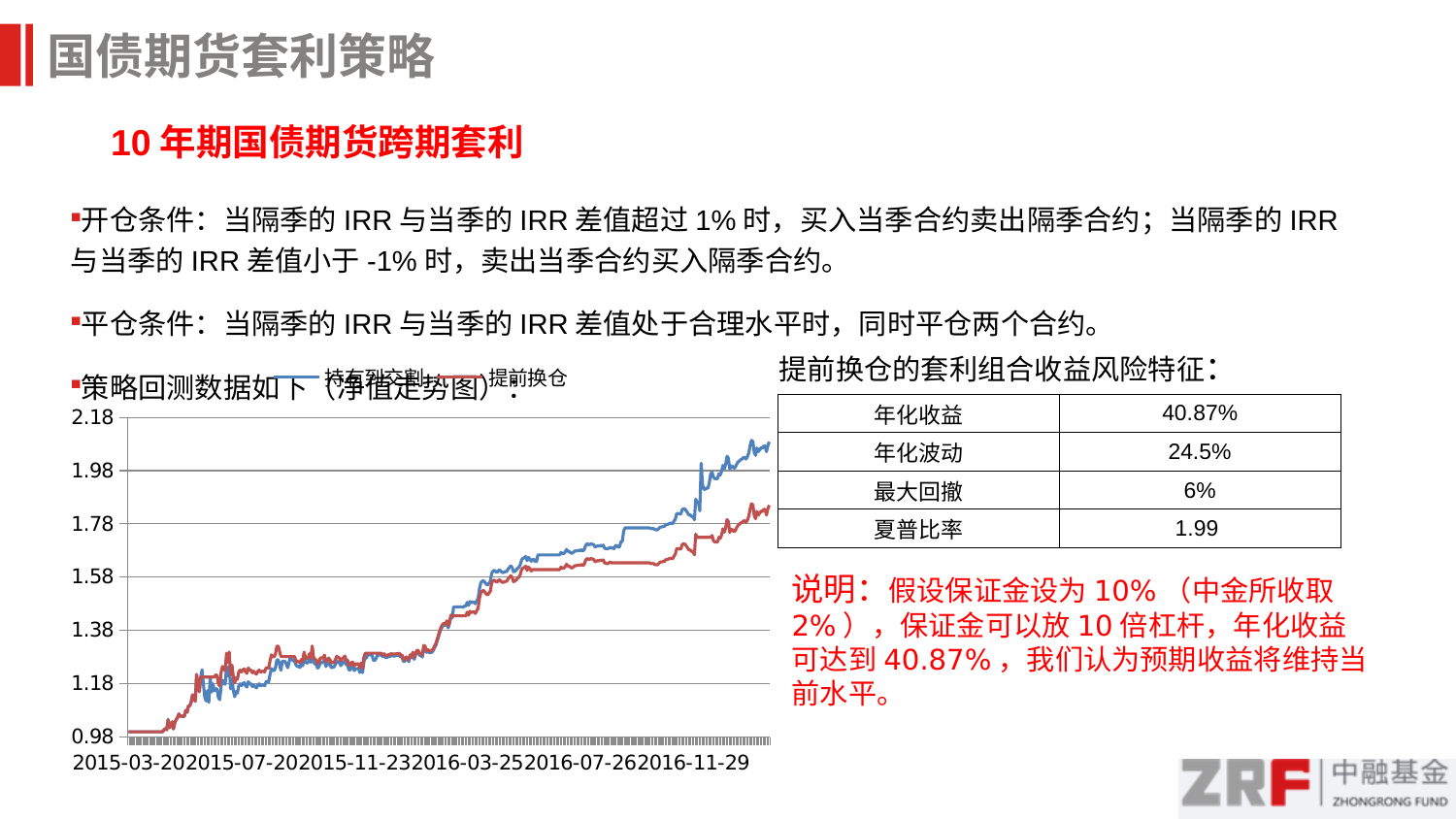

国债期货套利策略

10年期国债期货跨期套利
开仓条件：当隔季的IRR与当季的IRR差值超过1%时，买入当季合约卖出隔季合约；当隔季的IRR与当季的IRR差值小于-1%时，卖出当季合约买入隔季合约。
平仓条件：当隔季的IRR与当季的IRR差值处于合理水平时，同时平仓两个合约。
策略回测数据如下（净值走势图）：
提前换仓的套利组合收益风险特征：

### Chart

| Category | 持有到交割 | 提前换仓 |
|---|---|---|
| 2015-03-20 | 1.0 | 1.0 |
| 2015-03-23 | 1.0 | 1.0 |
| 2015-03-24 | 1.0 | 1.0 |
| 2015-03-25 | 1.0 | 1.0 |
| 2015-03-26 | 1.0 | 1.0 |
| 2015-03-27 | 1.0 | 1.0 |
| 2015-03-30 | 1.0 | 1.0 |
| 2015-03-31 | 1.0 | 1.0 |
| 2015-04-01 | 1.0 | 1.0 |
| 2015-04-02 | 1.0 | 1.0 |
| 2015-04-03 | 1.0 | 1.0 |
| 2015-04-07 | 1.0 | 1.0 |
| 2015-04-08 | 1.0 | 1.0 |
| 2015-04-09 | 1.0 | 1.0 |
| 2015-04-10 | 1.0 | 1.0 |
| 2015-04-13 | 1.0 | 1.0 |
| 2015-04-14 | 1.0 | 1.0 |
| 2015-04-15 | 1.0 | 1.0 |
| 2015-04-16 | 1.0 | 1.0 |
| 2015-04-17 | 1.0 | 1.0 |
| 2015-04-20 | 1.0 | 1.0 |
| 2015-04-21 | 1.0 | 1.0 |
| 2015-04-22 | 1.0 | 1.0 |
| 2015-04-23 | 1.0 | 1.0 |
| 2015-04-24 | 1.0 | 1.0 |
| 2015-04-27 | 1.0 | 1.0 |
| 2015-04-28 | 1.006914893617022 | 1.006914893617022 |
| 2015-04-29 | 1.012234042553192 | 1.012234042553192 |
| 2015-04-30 | 1.0074468085106385 | 1.0074468085106385 |
| 2015-05-04 | 1.045212765957448 | 1.045212765957448 |
| 2015-05-05 | 1.0154255319148946 | 1.0154255319148946 |
| 2015-05-06 | 1.0239361702127663 | 1.0239361702127663 |
| 2015-05-07 | 1.0372340425531916 | 1.0372340425531916 |
| 2015-05-08 | 1.0106382978723405 | 1.0106382978723405 |
| 2015-05-11 | 1.0356382978723402 | 1.0356382978723402 |
| 2015-05-12 | 1.045744680851064 | 1.045744680851064 |
| 2015-05-13 | 1.0537234042553199 | 1.0537234042553199 |
| 2015-05-14 | 1.0670212765957456 | 1.0670212765957456 |
| 2015-05-15 | 1.0579787234042555 | 1.0579787234042555 |
| 2015-05-18 | 1.0585106382978735 | 1.0585106382978735 |
| 2015-05-19 | 1.057446808510639 | 1.057446808510639 |
| 2015-05-20 | 1.0585106382978735 | 1.0585106382978735 |
| 2015-05-21 | 1.0803191489361716 | 1.0803191489361716 |
| 2015-05-22 | 1.073404255319149 | 1.073404255319149 |
| 2015-05-25 | 1.0968085106382994 | 1.0968085106382994 |
| 2015-05-26 | 1.0968085106382994 | 1.0968085106382994 |
| 2015-05-27 | 1.1117021276595755 | 1.1117021276595755 |
| 2015-05-28 | 1.1382978723404282 | 1.1382978723404282 |
| 2015-05-29 | 1.129787234042556 | 1.129787234042556 |
| 2015-06-01 | 1.114361702127661 | 1.114361702127661 |
| 2015-06-02 | 1.2148936170212774 | 1.2148936170212774 |
| 2015-06-03 | 1.167553191489364 | 1.167553191489364 |
| 2015-06-04 | 1.15053191489362 | 1.15053191489362 |
| 2015-06-05 | 1.2053191489361728 | 1.2053191489361728 |
| 2015-06-08 | 1.2329787234042584 | 1.2053191489361728 |
| 2015-06-09 | 1.1797872340425553 | 1.2053191489361728 |
| 2015-06-10 | 1.1292553191489385 | 1.2053191489361728 |
| 2015-06-11 | 1.1154255319148965 | 1.2053191489361728 |
| 2015-06-12 | 1.1542553191489404 | 1.2053191489361728 |
| 2015-06-15 | 1.1101063829787265 | 1.2053191489361728 |
| 2015-06-16 | 1.2063829787234064 | 1.2053191489361728 |
| 2015-06-17 | 1.1489361702127685 | 1.2053191489361728 |
| 2015-06-18 | 1.1797872340425568 | 1.2053191489361728 |
| 2015-06-19 | 1.153723404255322 | 1.2053191489361728 |
| 2015-06-23 | 1.1622340425531938 | 1.2138297872340436 |
| 2015-06-24 | 1.1595744680851099 | 1.2111702127659598 |
| 2015-06-25 | 1.1292553191489385 | 1.1808510638297898 |
| 2015-06-26 | 1.1202127659574501 | 1.1718085106383007 |
| 2015-06-29 | 1.1702127659574502 | 1.2218085106383 |
| 2015-06-30 | 1.1936170212765995 | 1.2452127659574495 |
| 2015-07-01 | 1.1819148936170238 | 1.2335106382978747 |
| 2015-07-02 | 1.1781914893617063 | 1.2297872340425564 |
| 2015-07-03 | 1.2430851063829822 | 1.2946808510638335 |
| 2015-07-06 | 1.2095744680851097 | 1.2611702127659605 |
| 2015-07-07 | 1.2478723404255356 | 1.299468085106386 |
| 2015-07-08 | 1.1611702127659598 | 1.2127659574468108 |
| 2015-07-09 | 1.1984042553191516 | 1.250000000000003 |
| 2015-07-10 | 1.15585106382979 | 1.2074468085106405 |
| 2015-07-13 | 1.131382978723407 | 1.182978723404258 |
| 2015-07-14 | 1.1510638297872386 | 1.2026595744680895 |
| 2015-07-15 | 1.1446808510638327 | 1.196276595744683 |
| 2015-07-16 | 1.1728723404255343 | 1.2244680851063852 |
| 2015-07-17 | 1.179787234042556 | 1.2313829787234063 |
| 2015-07-20 | 1.1728723404255343 | 1.2244680851063852 |
| 2015-07-21 | 1.1808510638297922 | 1.2324468085106424 |
| 2015-07-22 | 1.184574468085109 | 1.2361702127659593 |
| 2015-07-23 | 1.172872340425535 | 1.2244680851063854 |
| 2015-07-24 | 1.1675531914893647 | 1.219148936170216 |
| 2015-07-27 | 1.1877659574468127 | 1.2393617021276626 |
| 2015-07-28 | 1.1792553191489394 | 1.23085106382979 |
| 2015-07-29 | 1.1797872340425575 | 1.231382978723408 |
| 2015-07-30 | 1.1696808510638341 | 1.2212765957446836 |
| 2015-07-31 | 1.17553191489362 | 1.22712765957447 |
| 2015-08-03 | 1.169148936170218 | 1.2207446808510678 |
| 2015-08-04 | 1.1643617021276618 | 1.2159574468085135 |
| 2015-08-05 | 1.17553191489362 | 1.22712765957447 |
| 2015-08-06 | 1.1797872340425573 | 1.231382978723408 |
| 2015-08-07 | 1.1718085106383016 | 1.2234042553191506 |
| 2015-08-10 | 1.1744680851063853 | 1.2260638297872366 |
| 2015-08-11 | 1.1771276595744706 | 1.228723404255322 |
| 2015-08-12 | 1.1723404255319183 | 1.223936170212768 |
| 2015-08-13 | 1.1872340425531938 | 1.2388297872340441 |
| 2015-08-14 | 1.188829787234045 | 1.2404255319148962 |
| 2015-08-17 | 1.1872340425531938 | 1.2388297872340441 |
| 2015-08-18 | 1.2148936170212776 | 1.2664893617021291 |
| 2015-08-19 | 1.2372340425531934 | 1.288829787234044 |
| 2015-08-20 | 1.230319148936173 | 1.2819148936170233 |
| 2015-08-21 | 1.2292553191489384 | 1.2808510638297896 |
| 2015-08-24 | 1.240425531914898 | 1.2920212765957486 |
| 2015-08-25 | 1.269680851063833 | 1.3212765957446835 |
| 2015-08-26 | 1.269680851063833 | 1.3212765957446835 |
| 2015-08-27 | 1.2505319148936211 | 1.3021276595744715 |
| 2015-08-28 | 1.2303191489361747 | 1.281914893617025 |
| 2015-08-31 | 1.2643617021276627 | 1.281914893617025 |
| 2015-09-01 | 1.2643617021276627 | 1.281914893617025 |
| 2015-09-02 | 1.2643617021276627 | 1.281914893617025 |
| 2015-09-07 | 1.2531914893617053 | 1.281914893617025 |
| 2015-09-08 | 1.2404255319148962 | 1.281914893617025 |
| 2015-09-09 | 1.26117021276596 | 1.281914893617025 |
| 2015-09-10 | 1.2819148936170235 | 1.281914893617025 |
| 2015-09-11 | 1.2691489361702153 | 1.281914893617025 |
| 2015-09-14 | 1.2691489361702153 | 1.281914893617025 |
| 2015-09-15 | 1.264361702127661 | 1.281914893617025 |
| 2015-09-16 | 1.2515957446808519 | 1.2691489361702168 |
| 2015-09-17 | 1.2441489361702152 | 1.2617021276595788 |
| 2015-09-18 | 1.246276595744682 | 1.2638297872340454 |
| 2015-09-21 | 1.240957446808513 | 1.2585106382978766 |
| 2015-09-22 | 1.2531914893617049 | 1.270744680851069 |
| 2015-09-23 | 1.247340425531917 | 1.2648936170212806 |
| 2015-09-24 | 1.2813829787234061 | 1.2989361702127695 |
| 2015-09-25 | 1.2617021276595772 | 1.279255319148941 |
| 2015-09-28 | 1.2569148936170238 | 1.2744680851063876 |
| 2015-09-29 | 1.2611702127659588 | 1.278723404255323 |
| 2015-09-30 | 1.2755319148936193 | 1.2930851063829831 |
| 2015-10-08 | 1.2601063829787247 | 1.2776595744680885 |
| 2015-10-09 | 1.304255319148938 | 1.321808510638302 |
| 2015-10-12 | 1.2622340425531935 | 1.279787234042558 |
| 2015-10-13 | 1.2547872340425552 | 1.272340425531919 |
| 2015-10-14 | 1.2515957446808539 | 1.2691489361702184 |
| 2015-10-15 | 1.238297872340428 | 1.2558510638297924 |
| 2015-10-16 | 1.2446808510638319 | 1.2622340425531948 |
| 2015-10-19 | 1.2595744680851078 | 1.2771276595744714 |
| 2015-10-20 | 1.2595744680851078 | 1.2771276595744714 |
| 2015-10-21 | 1.2595744680851078 | 1.2771276595744714 |
| 2015-10-22 | 1.270212765957448 | 1.2877659574468117 |
| 2015-10-23 | 1.245212765957448 | 1.2627659574468117 |
| 2015-10-26 | 1.250531914893618 | 1.268085106382982 |
| 2015-10-27 | 1.25904255319149 | 1.276595744680854 |
| 2015-10-28 | 1.2531914893617035 | 1.2707446808510674 |
| 2015-10-29 | 1.2404255319148945 | 1.2579787234042579 |
| 2015-10-30 | 1.2420212765957457 | 1.259574468085109 |
| 2015-11-02 | 1.2430851063829802 | 1.2606382978723434 |
| 2015-11-03 | 1.252127659574467 | 1.2696808510638313 |
| 2015-11-04 | 1.2659574468085115 | 1.2835106382978745 |
| 2015-11-05 | 1.2606382978723405 | 1.2781914893617055 |
| 2015-11-06 | 1.2601063829787231 | 1.2776595744680874 |
| 2015-11-09 | 1.2478723404255336 | 1.2654255319148975 |
| 2015-11-10 | 1.2553191489361712 | 1.272872340425535 |
| 2015-11-11 | 1.2601063829787231 | 1.2776595744680874 |
| 2015-11-12 | 1.266489361702128 | 1.2840425531914919 |
| 2015-11-13 | 1.2510638297872343 | 1.2686170212765988 |
| 2015-11-16 | 1.2510638297872343 | 1.2686170212765988 |
| 2015-11-17 | 1.2319148936170217 | 1.2494680851063857 |
| 2015-11-18 | 1.2319148936170217 | 1.2494680851063857 |
| 2015-11-19 | 1.2430851063829802 | 1.2606382978723434 |
| 2015-11-20 | 1.2430851063829802 | 1.2606382978723434 |
| 2015-11-23 | 1.2292553191489366 | 1.2468085106383004 |
| 2015-11-24 | 1.2367021276595742 | 1.254255319148938 |
| 2015-11-25 | 1.236702127659576 | 1.25425531914894 |
| 2015-11-26 | 1.2382978723404254 | 1.2558510638297893 |
| 2015-11-27 | 1.2223404255319161 | 1.2398936170212786 |
| 2015-11-30 | 1.2409574468085132 | 1.2585106382978766 |
| 2015-12-01 | 1.2218085106382992 | 1.2393617021276622 |
| 2015-12-02 | 1.262234042553192 | 1.2797872340425562 |
| 2015-12-03 | 1.277127659574468 | 1.2946808510638332 |
| 2015-12-04 | 1.277127659574468 | 1.2946808510638332 |
| 2015-12-07 | 1.2930851063829802 | 1.2946808510638332 |
| 2015-12-08 | 1.2930851063829802 | 1.2946808510638332 |
| 2015-12-09 | 1.2872340425531916 | 1.2946808510638332 |
| 2015-12-10 | 1.2872340425531916 | 1.2946808510638332 |
| 2015-12-11 | 1.2680851063829803 | 1.2946808510638332 |
| 2015-12-14 | 1.2680851063829803 | 1.2946808510638332 |
| 2015-12-15 | 1.2760638297872349 | 1.2946808510638332 |
| 2015-12-16 | 1.2877659574468088 | 1.2946808510638332 |
| 2015-12-17 | 1.2877659574468088 | 1.2946808510638332 |
| 2015-12-18 | 1.2877659574468099 | 1.2946808510638343 |
| 2015-12-21 | 1.286702127659576 | 1.2936170212766005 |
| 2015-12-22 | 1.2813829787234061 | 1.28829787234043 |
| 2015-12-23 | 1.2856382978723404 | 1.2925531914893653 |
| 2015-12-24 | 1.2781914893617041 | 1.2851063829787277 |
| 2015-12-25 | 1.2792553191489369 | 1.2861702127659604 |
| 2015-12-28 | 1.282446808510639 | 1.2893617021276622 |
| 2015-12-29 | 1.282446808510639 | 1.2893617021276622 |
| 2015-12-30 | 1.2861702127659578 | 1.293085106382982 |
| 2015-12-31 | 1.2845744680851052 | 1.2914893617021292 |
| 2016-01-04 | 1.2845744680851052 | 1.2914893617021292 |
| 2016-01-05 | 1.2845744680851052 | 1.2914893617021292 |
| 2016-01-06 | 1.286170212765956 | 1.2930851063829805 |
| 2016-01-07 | 1.286170212765956 | 1.2930851063829805 |
| 2016-01-08 | 1.2877659574468077 | 1.2946808510638321 |
| 2016-01-11 | 1.2808510638297865 | 1.28776595744681 |
| 2016-01-12 | 1.2808510638297865 | 1.28776595744681 |
| 2016-01-13 | 1.2638297872340412 | 1.2707446808510658 |
| 2016-01-14 | 1.2638297872340412 | 1.2707446808510658 |
| 2016-01-15 | 1.2739361702127656 | 1.28085106382979 |
| 2016-01-18 | 1.270212765957447 | 1.27712765957447 |
| 2016-01-19 | 1.2632978723404258 | 1.27021276595745 |
| 2016-01-20 | 1.2819148936170208 | 1.2888297872340444 |
| 2016-01-21 | 1.2776595744680845 | 1.2845744680851086 |
| 2016-01-22 | 1.291489361702128 | 1.2984042553191513 |
| 2016-01-25 | 1.271808510638298 | 1.2787234042553222 |
| 2016-01-26 | 1.288297872340426 | 1.29521276595745 |
| 2016-01-27 | 1.2984042553191484 | 1.3053191489361733 |
| 2016-01-28 | 1.2984042553191484 | 1.3053191489361733 |
| 2016-01-29 | 1.2861702127659598 | 1.293085106382984 |
| 2016-02-01 | 1.2861702127659598 | 1.293085106382984 |
| 2016-02-02 | 1.2803191489361738 | 1.287234042553197 |
| 2016-02-03 | 1.3170212765957459 | 1.3239361702127699 |
| 2016-02-04 | 1.3143617021276615 | 1.3212765957446855 |
| 2016-02-05 | 1.297872340425534 | 1.3047872340425588 |
| 2016-02-15 | 1.3021276595744706 | 1.309042553191495 |
| 2016-02-16 | 1.2968085106383 | 1.3037234042553236 |
| 2016-02-17 | 1.2968085106383016 | 1.3037234042553252 |
| 2016-02-18 | 1.2984042553191515 | 1.3053191489361764 |
| 2016-02-19 | 1.3047872340425573 | 1.3117021276595808 |
| 2016-02-22 | 1.3154255319148966 | 1.322340425531921 |
| 2016-02-23 | 1.3250000000000033 | 1.3319148936170269 |
| 2016-02-24 | 1.341489361702131 | 1.3484042553191542 |
| 2016-02-25 | 1.359042553191492 | 1.3659574468085165 |
| 2016-02-26 | 1.375000000000002 | 1.3819148936170258 |
| 2016-02-29 | 1.388297872340429 | 1.395212765957453 |
| 2016-03-01 | 1.3968085106383 | 1.403723404255323 |
| 2016-03-02 | 1.4000000000000017 | 1.4069148936170253 |
| 2016-03-03 | 1.4000000000000017 | 1.4069148936170253 |
| 2016-03-04 | 1.4095744680851094 | 1.416489361702134 |
| 2016-03-07 | 1.3898936170212794 | 1.3968085106383041 |
| 2016-03-08 | 1.4058510638297912 | 1.4127659574468152 |
| 2016-03-09 | 1.430851063829791 | 1.4377659574468147 |
| 2016-03-10 | 1.4281914893617058 | 1.4351063829787294 |
| 2016-03-11 | 1.4686170212765992 | 1.4351063829787294 |
| 2016-03-14 | 1.4686170212765992 | 1.4351063829787294 |
| 2016-03-15 | 1.4686170212765992 | 1.4351063829787294 |
| 2016-03-16 | 1.4686170212765992 | 1.4351063829787294 |
| 2016-03-17 | 1.4686170212765992 | 1.4351063829787294 |
| 2016-03-18 | 1.4686170212765992 | 1.4351063829787294 |
| 2016-03-21 | 1.4686170212765992 | 1.4351063829787294 |
| 2016-03-22 | 1.4670212765957469 | 1.4351063829787294 |
| 2016-03-23 | 1.4718085106382992 | 1.4351063829787294 |
| 2016-03-24 | 1.4718085106383008 | 1.4351063829787305 |
| 2016-03-25 | 1.485638297872342 | 1.448936170212773 |
| 2016-03-28 | 1.4739361702127665 | 1.4372340425531962 |
| 2016-03-29 | 1.4888297872340441 | 1.4521276595744748 |
| 2016-03-30 | 1.484042553191492 | 1.447340425531922 |
| 2016-03-31 | 1.486702127659576 | 1.450000000000006 |
| 2016-04-01 | 1.4861702127659588 | 1.449468085106389 |
| 2016-04-05 | 1.4803191489361713 | 1.443617021276602 |
| 2016-04-06 | 1.4914893617021308 | 1.454787234042561 |
| 2016-04-07 | 1.5000000000000013 | 1.463297872340431 |
| 2016-04-08 | 1.5367021276595771 | 1.5000000000000073 |
| 2016-04-11 | 1.5590425531914913 | 1.522340425531922 |
| 2016-04-12 | 1.5648936170212773 | 1.5281914893617081 |
| 2016-04-13 | 1.567021276595747 | 1.5303191489361776 |
| 2016-04-14 | 1.5606382978723417 | 1.5239361702127723 |
| 2016-04-15 | 1.5537234042553214 | 1.5170212765957516 |
| 2016-04-18 | 1.5505319148936196 | 1.5138297872340483 |
| 2016-04-19 | 1.5574468085106399 | 1.52074468085107 |
| 2016-04-20 | 1.564361702127661 | 1.527659574468092 |
| 2016-04-21 | 1.5952127659574493 | 1.5585106382978795 |
| 2016-04-22 | 1.6031914893617054 | 1.5664893617021356 |
| 2016-04-25 | 1.6058510638297891 | 1.56914893617022 |
| 2016-04-26 | 1.6005319148936197 | 1.5638297872340485 |
| 2016-04-27 | 1.5984042553191506 | 1.5617021276595817 |
| 2016-04-28 | 1.6047872340425549 | 1.568085106382985 |
| 2016-04-29 | 1.6069148936170237 | 1.570212765957454 |
| 2016-05-03 | 1.6000000000000025 | 1.5632978723404323 |
| 2016-05-04 | 1.5973404255319172 | 1.5606382978723465 |
| 2016-05-05 | 1.598404255319149 | 1.5617021276595802 |
| 2016-05-06 | 1.6010638297872362 | 1.5643617021276655 |
| 2016-05-09 | 1.6010638297872362 | 1.5643617021276655 |
| 2016-05-10 | 1.610106382978726 | 1.573404255319155 |
| 2016-05-11 | 1.6164893617021292 | 1.579787234042559 |
| 2016-05-12 | 1.6223404255319172 | 1.585638297872346 |
| 2016-05-13 | 1.6164893617021292 | 1.579787234042559 |
| 2016-05-16 | 1.6000000000000014 | 1.5632978723404312 |
| 2016-05-17 | 1.6021276595744682 | 1.5654255319148989 |
| 2016-05-18 | 1.6069148936170219 | 1.5702127659574523 |
| 2016-05-19 | 1.613297872340426 | 1.5765957446808567 |
| 2016-05-20 | 1.6170212765957452 | 1.5803191489361759 |
| 2016-05-23 | 1.626595744680852 | 1.5898936170212814 |
| 2016-05-24 | 1.6452127659574478 | 1.6085106382978775 |
| 2016-05-25 | 1.6510638297872358 | 1.614361702127665 |
| 2016-05-26 | 1.6531914893617035 | 1.6164893617021336 |
| 2016-05-27 | 1.6579787234042564 | 1.6212765957446862 |
| 2016-05-30 | 1.6420212765957451 | 1.6053191489361753 |
| 2016-05-31 | 1.6542553191489382 | 1.6175531914893677 |
| 2016-06-01 | 1.6494680851063839 | 1.6127659574468143 |
| 2016-06-02 | 1.6398936170212783 | 1.6031914893617094 |
| 2016-06-03 | 1.6452127659574471 | 1.6085106382978773 |
| 2016-06-06 | 1.6478723404255329 | 1.6085106382978773 |
| 2016-06-07 | 1.6388297872340436 | 1.6085106382978773 |
| 2016-06-08 | 1.6388297872340436 | 1.6085106382978773 |
| 2016-06-13 | 1.6638297872340433 | 1.6085106382978773 |
| 2016-06-14 | 1.6638297872340433 | 1.6085106382978773 |
| 2016-06-15 | 1.6638297872340433 | 1.6085106382978773 |
| 2016-06-16 | 1.6638297872340433 | 1.6085106382978773 |
| 2016-06-17 | 1.6638297872340433 | 1.6085106382978773 |
| 2016-06-20 | 1.6638297872340433 | 1.6085106382978773 |
| 2016-06-21 | 1.6638297872340433 | 1.6085106382978773 |
| 2016-06-22 | 1.6638297872340433 | 1.6085106382978773 |
| 2016-06-23 | 1.6638297872340433 | 1.6085106382978773 |
| 2016-06-24 | 1.6638297872340433 | 1.6085106382978773 |
| 2016-06-27 | 1.6638297872340433 | 1.6085106382978773 |
| 2016-06-28 | 1.6638297872340433 | 1.6085106382978773 |
| 2016-06-29 | 1.6638297872340433 | 1.6085106382978773 |
| 2016-06-30 | 1.6638297872340433 | 1.6085106382978773 |
| 2016-07-01 | 1.6638297872340433 | 1.6085106382978773 |
| 2016-07-04 | 1.6638297872340433 | 1.6085106382978773 |
| 2016-07-05 | 1.6638297872340433 | 1.6085106382978773 |
| 2016-07-06 | 1.6734042553191486 | 1.618085106382983 |
| 2016-07-07 | 1.6691489361702145 | 1.6138297872340464 |
| 2016-07-08 | 1.6686170212765987 | 1.6132978723404308 |
| 2016-07-11 | 1.674468085106384 | 1.619148936170218 |
| 2016-07-12 | 1.684042553191491 | 1.628723404255324 |
| 2016-07-13 | 1.677127659574469 | 1.6218085106383027 |
| 2016-07-14 | 1.6765957446808535 | 1.6212765957446857 |
| 2016-07-15 | 1.6718085106383 | 1.6164893617021332 |
| 2016-07-18 | 1.6696808510638308 | 1.614361702127663 |
| 2016-07-19 | 1.6734042553191497 | 1.6180851063829844 |
| 2016-07-20 | 1.6781914893617045 | 1.6228723404255376 |
| 2016-07-21 | 1.6787234042553205 | 1.6234042553191528 |
| 2016-07-22 | 1.6797872340425555 | 1.6244680851063882 |
| 2016-07-25 | 1.6808510638297887 | 1.6255319148936218 |
| 2016-07-26 | 1.6797872340425555 | 1.6244680851063882 |
| 2016-07-27 | 1.6835106382978724 | 1.6281914893617062 |
| 2016-07-28 | 1.6787234042553205 | 1.6234042553191528 |
| 2016-07-29 | 1.683510638297874 | 1.6281914893617075 |
| 2016-08-01 | 1.6984042553191496 | 1.643085106382984 |
| 2016-08-02 | 1.705851063829788 | 1.6505319148936217 |
| 2016-08-03 | 1.703191489361704 | 1.647872340425537 |
| 2016-08-04 | 1.70212765957447 | 1.6468085106383041 |
| 2016-08-05 | 1.705851063829788 | 1.6505319148936217 |
| 2016-08-08 | 1.70372340425532 | 1.6484042553191531 |
| 2016-08-09 | 1.7026595744680861 | 1.6473404255319195 |
| 2016-08-10 | 1.6930851063829797 | 1.6377659574468124 |
| 2016-08-11 | 1.6957446808510666 | 1.6404255319149001 |
| 2016-08-12 | 1.6978723404255327 | 1.642553191489366 |
| 2016-08-15 | 1.6968085106383 | 1.6414893617021327 |
| 2016-08-16 | 1.7000000000000002 | 1.6446808510638338 |
| 2016-08-17 | 1.6973404255319164 | 1.6420212765957491 |
| 2016-08-18 | 1.70053191489362 | 1.645212765957453 |
| 2016-08-19 | 1.6888297872340434 | 1.633510638297877 |
| 2016-08-22 | 1.6877659574468107 | 1.632446808510644 |
| 2016-08-23 | 1.686170212765958 | 1.6308510638297917 |
| 2016-08-24 | 1.6888297872340434 | 1.633510638297877 |
| 2016-08-25 | 1.692021276595746 | 1.6367021276595797 |
| 2016-08-26 | 1.6893617021276597 | 1.634042553191494 |
| 2016-08-29 | 1.689893617021278 | 1.634042553191494 |
| 2016-08-30 | 1.6872340425531922 | 1.634042553191494 |
| 2016-08-31 | 1.6989361702127674 | 1.634042553191494 |
| 2016-09-01 | 1.6989361702127674 | 1.634042553191494 |
| 2016-09-02 | 1.692553191489363 | 1.634042553191494 |
| 2016-09-05 | 1.694148936170215 | 1.634042553191494 |
| 2016-09-06 | 1.7138297872340411 | 1.634042553191494 |
| 2016-09-07 | 1.7138297872340411 | 1.634042553191494 |
| 2016-09-08 | 1.7537234042553185 | 1.634042553191494 |
| 2016-09-09 | 1.7654255319148933 | 1.634042553191494 |
| 2016-09-12 | 1.7654255319148933 | 1.634042553191494 |
| 2016-09-13 | 1.7654255319148933 | 1.634042553191494 |
| 2016-09-14 | 1.7654255319148933 | 1.634042553191494 |
| 2016-09-19 | 1.7654255319148933 | 1.634042553191494 |
| 2016-09-20 | 1.7654255319148933 | 1.634042553191494 |
| 2016-09-21 | 1.7654255319148933 | 1.634042553191494 |
| 2016-09-22 | 1.7654255319148933 | 1.634042553191494 |
| 2016-09-23 | 1.7654255319148933 | 1.634042553191494 |
| 2016-09-26 | 1.7654255319148933 | 1.634042553191494 |
| 2016-09-27 | 1.7654255319148933 | 1.634042553191494 |
| 2016-09-28 | 1.7654255319148933 | 1.634042553191494 |
| 2016-09-29 | 1.7654255319148933 | 1.634042553191494 |
| 2016-09-30 | 1.7654255319148933 | 1.634042553191494 |
| 2016-10-10 | 1.7654255319148933 | 1.634042553191494 |
| 2016-10-11 | 1.7654255319148933 | 1.634042553191494 |
| 2016-10-12 | 1.7654255319148933 | 1.634042553191494 |
| 2016-10-13 | 1.7654255319148933 | 1.634042553191494 |
| 2016-10-14 | 1.7654255319148933 | 1.634042553191494 |
| 2016-10-17 | 1.7627659574468075 | 1.6313829787234084 |
| 2016-10-18 | 1.7622340425531906 | 1.6308510638297917 |
| 2016-10-19 | 1.7627659574468075 | 1.6313829787234084 |
| 2016-10-20 | 1.7590425531914888 | 1.6276595744680895 |
| 2016-10-21 | 1.7579787234042539 | 1.6265957446808545 |
| 2016-10-24 | 1.7579787234042539 | 1.6265957446808545 |
| 2016-10-25 | 1.7638297872340394 | 1.632446808510641 |
| 2016-10-26 | 1.7686170212765948 | 1.637234042553194 |
| 2016-10-27 | 1.7686170212765948 | 1.637234042553194 |
| 2016-10-28 | 1.7707446808510618 | 1.6393617021276614 |
| 2016-10-31 | 1.7707446808510618 | 1.6393617021276614 |
| 2016-11-01 | 1.7776595744680834 | 1.6462765957446832 |
| 2016-11-02 | 1.7776595744680834 | 1.6462765957446832 |
| 2016-11-03 | 1.7797872340425522 | 1.6484042553191516 |
| 2016-11-04 | 1.7824468085106364 | 1.651063829787237 |
| 2016-11-07 | 1.7824468085106364 | 1.651063829787237 |
| 2016-11-08 | 1.7803191489361676 | 1.6489361702127678 |
| 2016-11-09 | 1.7909574468085105 | 1.6595744680851099 |
| 2016-11-10 | 1.7978723404255312 | 1.666489361702132 |
| 2016-11-11 | 1.8186170212765953 | 1.6872340425531942 |
| 2016-11-14 | 1.8186170212765953 | 1.6872340425531942 |
| 2016-11-15 | 1.8180851063829768 | 1.686702127659577 |
| 2016-11-16 | 1.8164893617021256 | 1.6851063829787258 |
| 2016-11-17 | 1.833510638297871 | 1.7021276595744708 |
| 2016-11-18 | 1.8372340425531877 | 1.7058510638297886 |
| 2016-11-21 | 1.8361702127659538 | 1.704787234042554 |
| 2016-11-22 | 1.8292553191489342 | 1.6978723404255345 |
| 2016-11-23 | 1.821808510638295 | 1.6904255319148958 |
| 2016-11-24 | 1.8132978723404225 | 1.6819148936170232 |
| 2016-11-25 | 1.8138297872340385 | 1.68244680851064 |
| 2016-11-28 | 1.807978723404253 | 1.6765957446808537 |
| 2016-11-29 | 1.807978723404253 | 1.6765957446808537 |
| 2016-11-30 | 1.7957446808510602 | 1.6643617021276604 |
| 2016-12-01 | 1.87287234042553 | 1.7414893617021299 |
| 2016-12-02 | 1.8611702127659548 | 1.7297872340425555 |
| 2016-12-05 | 1.8611702127659548 | 1.7297872340425555 |
| 2016-12-06 | 1.8292553191489342 | 1.7297872340425555 |
| 2016-12-07 | 2.0079787234042525 | 1.7297872340425555 |
| 2016-12-08 | 1.9265957446808486 | 1.7297872340425555 |
| 2016-12-09 | 1.9101063829787208 | 1.7297872340425555 |
| 2016-12-12 | 1.9101063829787208 | 1.7297872340425555 |
| 2016-12-13 | 1.9148936170212738 | 1.7297872340425555 |
| 2016-12-14 | 1.9138297872340384 | 1.7297872340425555 |
| 2016-12-15 | 1.936170212765955 | 1.7297872340425555 |
| 2016-12-16 | 1.967553191489358 | 1.7297872340425555 |
| 2016-12-19 | 1.9744680851063796 | 1.7367021276595767 |
| 2016-12-20 | 1.9553191489361677 | 1.7175531914893643 |
| 2016-12-21 | 1.9499999999999968 | 1.7122340425531943 |
| 2016-12-22 | 1.9499999999999968 | 1.7122340425531943 |
| 2016-12-23 | 1.9499999999999968 | 1.7122340425531943 |
| 2016-12-26 | 1.9680851063829783 | 1.730319148936175 |
| 2016-12-27 | 1.9632978723404226 | 1.72553191489362 |
| 2016-12-28 | 1.9765957446808504 | 1.7388297872340464 |
| 2016-12-29 | 1.9994680851063804 | 1.761702127659578 |
| 2016-12-30 | 1.9872340425531894 | 1.7494680851063864 |
| 2017-01-03 | 2.003191489361701 | 1.765425531914898 |
| 2017-01-04 | 2.0340425531914876 | 1.7962765957446858 |
| 2017-01-05 | 2.026063829787233 | 1.7882978723404304 |
| 2017-01-06 | 1.9861702127659548 | 1.7484042553191512 |
| 2017-01-09 | 1.9973404255319147 | 1.7595744680851118 |
| 2017-01-10 | 1.9962765957446797 | 1.7585106382978772 |
| 2017-01-11 | 1.9888297872340401 | 1.751063829787238 |
| 2017-01-12 | 1.9920212765957432 | 1.7542553191489403 |
| 2017-01-13 | 2.002659574468083 | 1.7648936170212812 |
| 2017-01-16 | 2.0122340425531893 | 1.774468085106387 |
| 2017-01-17 | 2.0159574468085077 | 1.7781914893617061 |
| 2017-01-18 | 2.020744680851063 | 1.7829787234042607 |
| 2017-01-19 | 2.0234042553191482 | 1.785638297872344 |
| 2017-01-20 | 2.028723404255318 | 1.7909574468085157 |
| 2017-01-23 | 2.029787234042551 | 1.792021276595748 |
| 2017-01-24 | 2.023404255319148 | 1.7856382978723442 |
| 2017-01-25 | 2.0324468085106346 | 1.7946808510638341 |
| 2017-01-26 | 2.0462765957446787 | 1.8085106382978773 |
| 2017-02-03 | 2.073936170212765 | 1.8361702127659625 |
| 2017-02-06 | 2.0936170212765943 | 1.8558510638297918 |
| 2017-02-07 | 2.089361702127659 | 1.8515957446808546 |
| 2017-02-08 | 2.048936170212765 | 1.8111702127659626 |
| 2017-02-09 | 2.037234042553189 | 1.7994680851063867 |
| 2017-02-10 | 2.064893617021275 | 1.827127659574472 |
| 2017-02-13 | 2.051063829787233 | 1.8132978723404303 |
| 2017-02-14 | 2.05851063829787 | 1.8207446808510679 |
| 2017-02-15 | 2.0659574468085076 | 1.8281914893617064 |
| 2017-02-16 | 2.064361702127659 | 1.8265957446808547 |
| 2017-02-17 | 2.0723404255319133 | 1.834574468085112 |
| 2017-02-20 | 2.0723404255319133 | 1.834574468085112 |
| 2017-02-21 | 2.0510638297872337 | 1.8132978723404318 |
| 2017-02-22 | 2.073936170212766 | 1.836170212765964 |
| 2017-02-23 | 2.0882978723404277 | 1.850531914893625 |
| 年化收益 | 40.87% |
| --- | --- |
| 年化波动 | 24.5% |
| 最大回撤 | 6% |
| 夏普比率 | 1.99 |
说明：假设保证金设为10%（中金所收取2%），保证金可以放10倍杠杆，年化收益可达到40.87%，我们认为预期收益将维持当前水平。